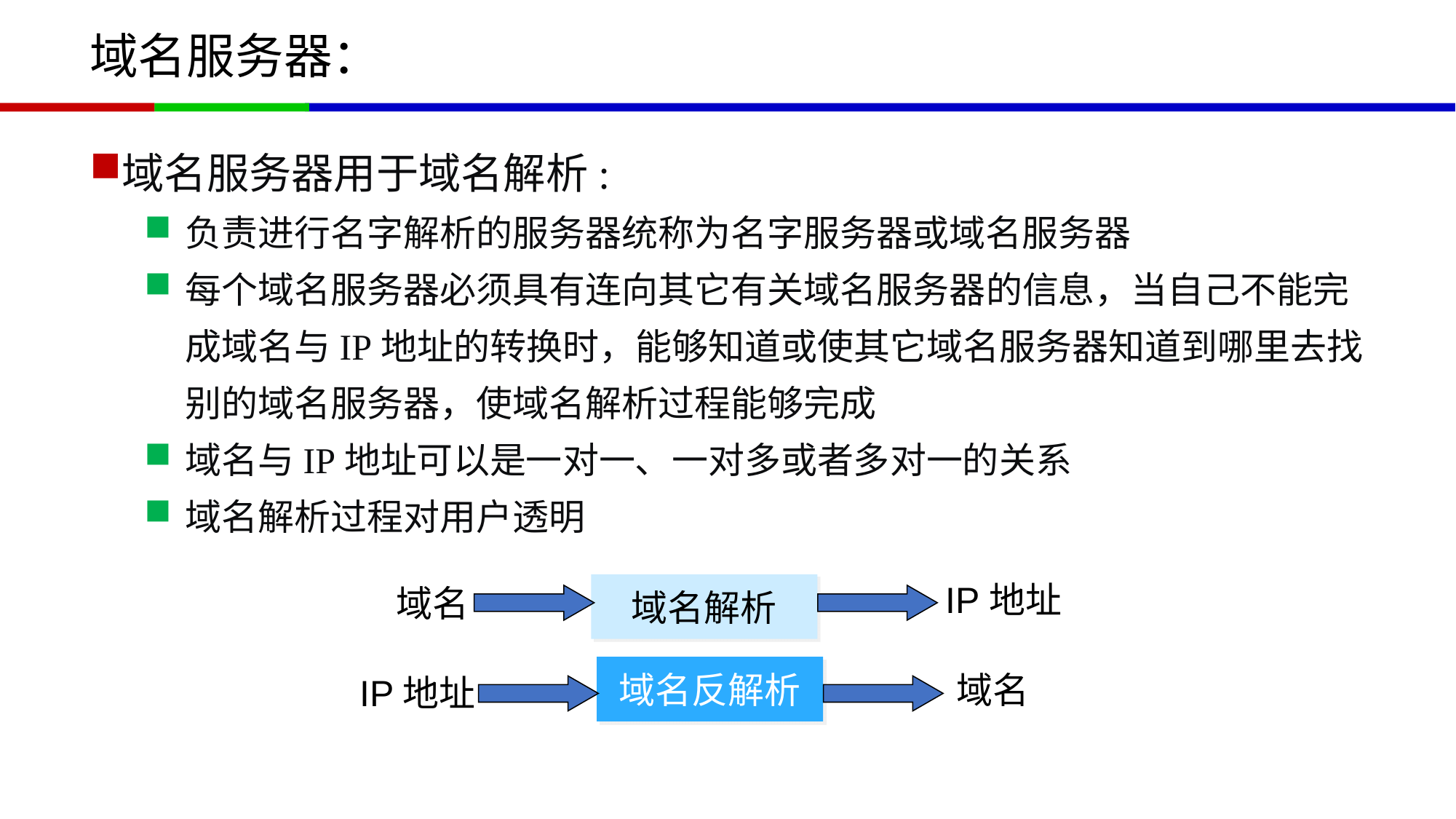

# 域名服务器：
域名服务器用于域名解析:
负责进行名字解析的服务器统称为名字服务器或域名服务器
每个域名服务器必须具有连向其它有关域名服务器的信息，当自己不能完成域名与IP地址的转换时，能够知道或使其它域名服务器知道到哪里去找别的域名服务器，使域名解析过程能够完成
域名与IP地址可以是一对一、一对多或者多对一的关系
域名解析过程对用户透明
IP地址
域名解析
域名

域名反解析
域名
IP地址

30